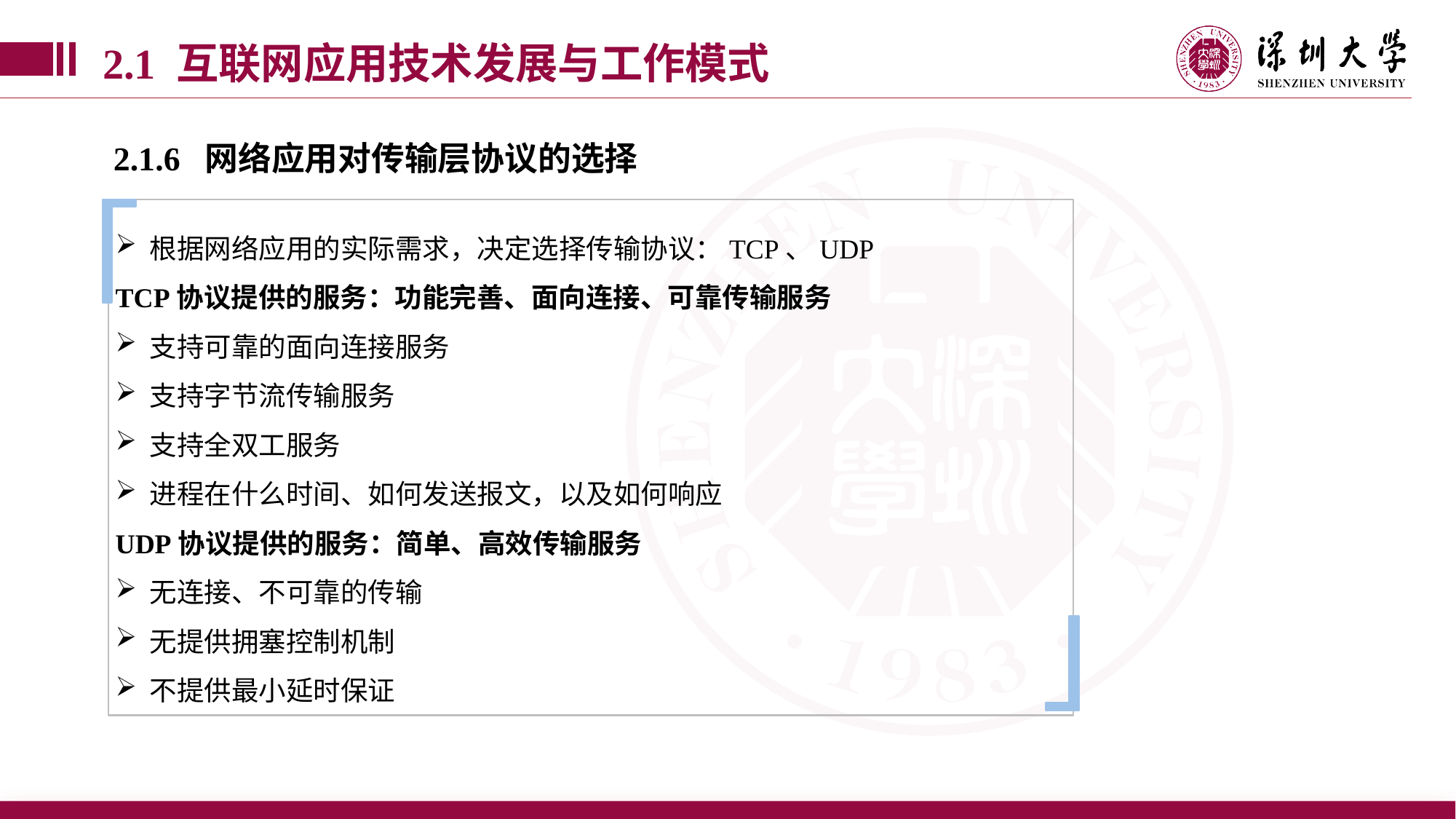

2.1 互联网应用技术发展与工作模式

2.1.6  网络应用对传输层协议的选择

根据网络应用的实际需求，决定选择传输协议：TCP、UDP
TCP协议提供的服务：功能完善、面向连接、可靠传输服务
支持可靠的面向连接服务
支持字节流传输服务
支持全双工服务
进程在什么时间、如何发送报文，以及如何响应
UDP协议提供的服务：简单、高效传输服务
无连接、不可靠的传输
无提供拥塞控制机制
不提供最小延时保证